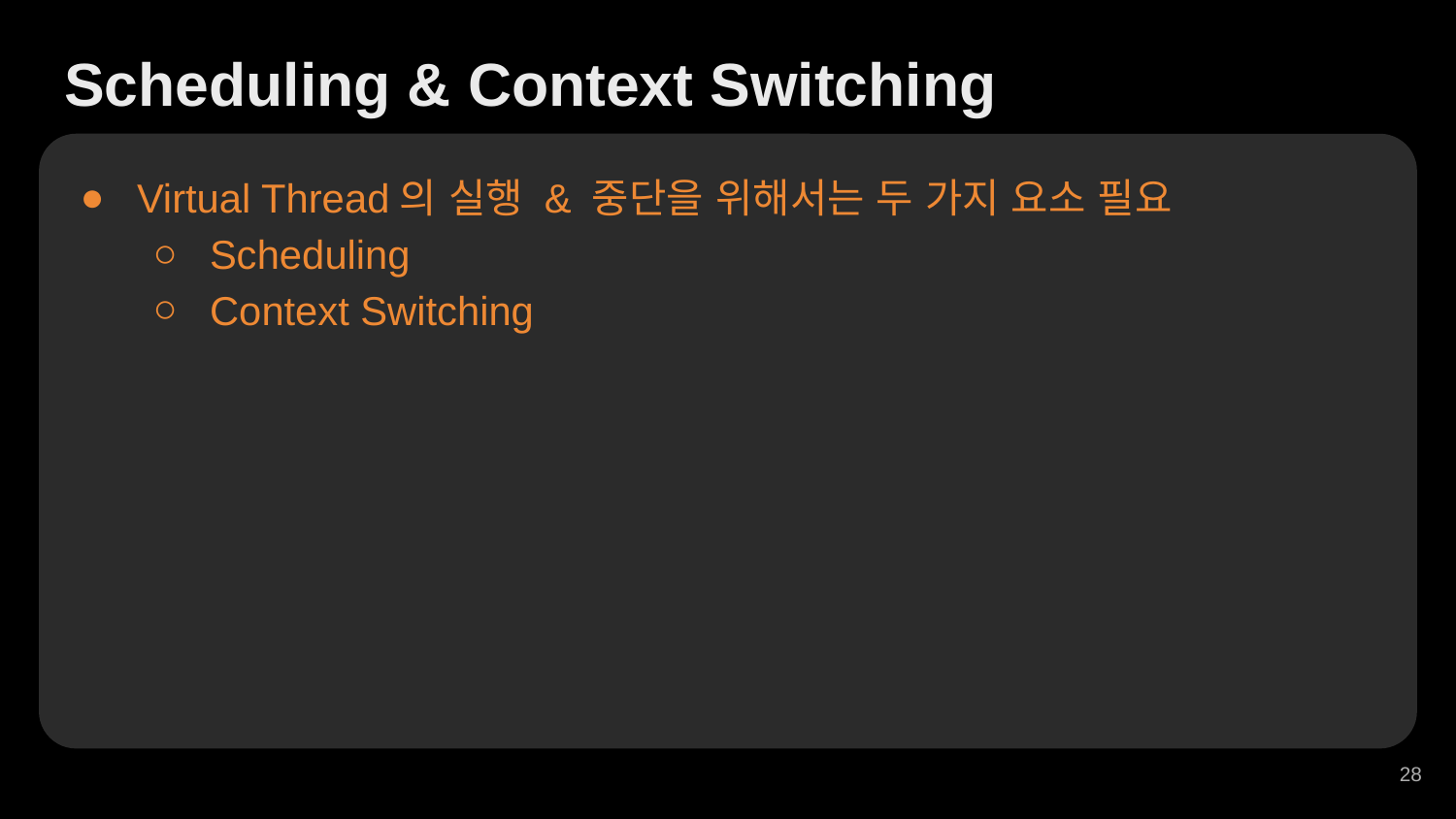

Scheduling & Context Switching

Virtual Thread의 실행 & 중단을 위해서는 두 가지 요소 필요
Scheduling
Context Switching

28